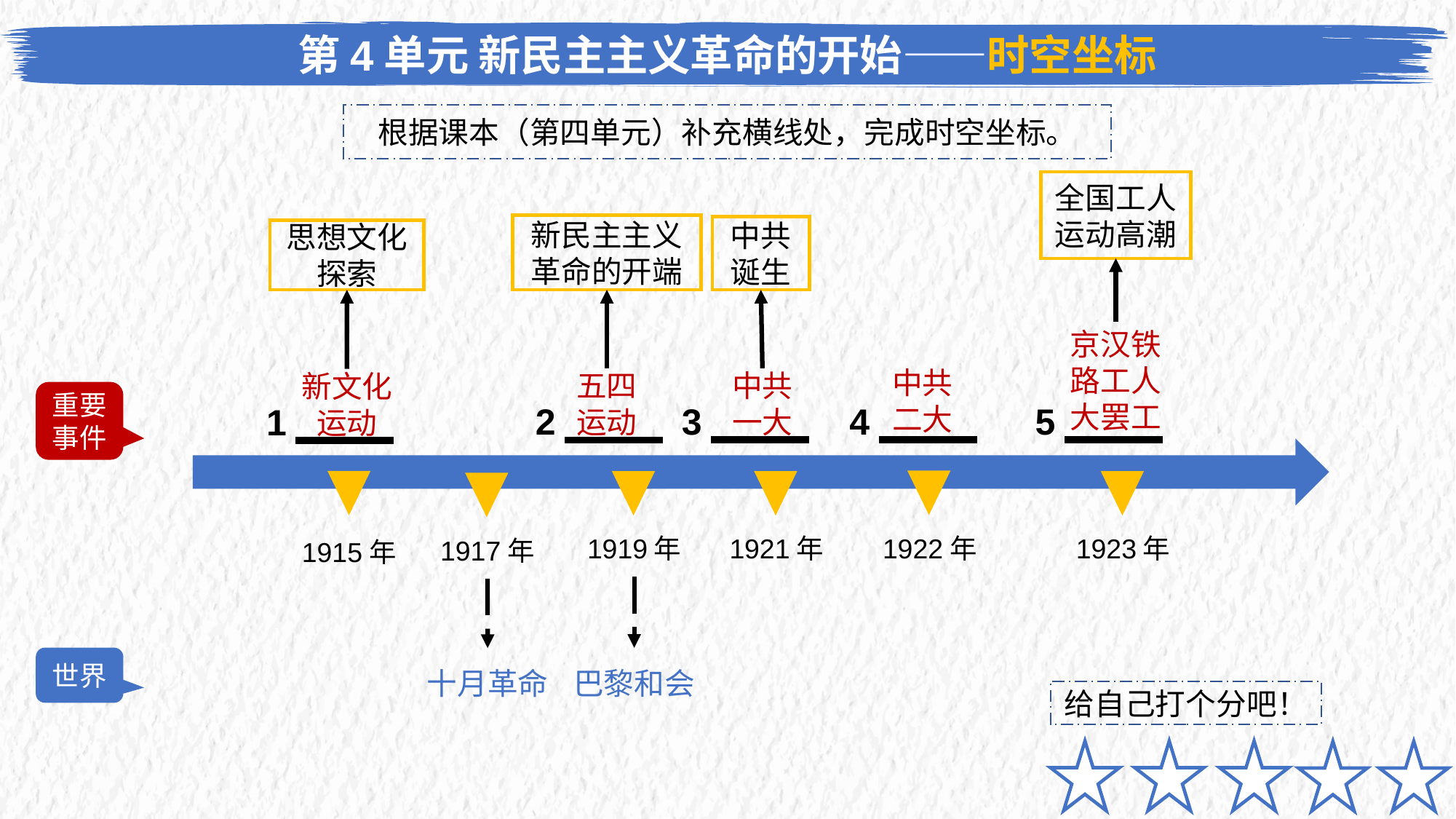

第4单元 新民主主义革命的开始——时空坐标
根据课本（第四单元）补充横线处，完成时空坐标。
全国工人运动高潮
新民主主义革命的开端
中共诞生
思想文化探索
京汉铁路工人大罢工
中共二大
中共
一大
五四运动
新文化运动
重要事件
4
5
3
2
1

1922年
1919年
1921年
1923年
1917年
1915年
世界
巴黎和会
十月革命
给自己打个分吧！